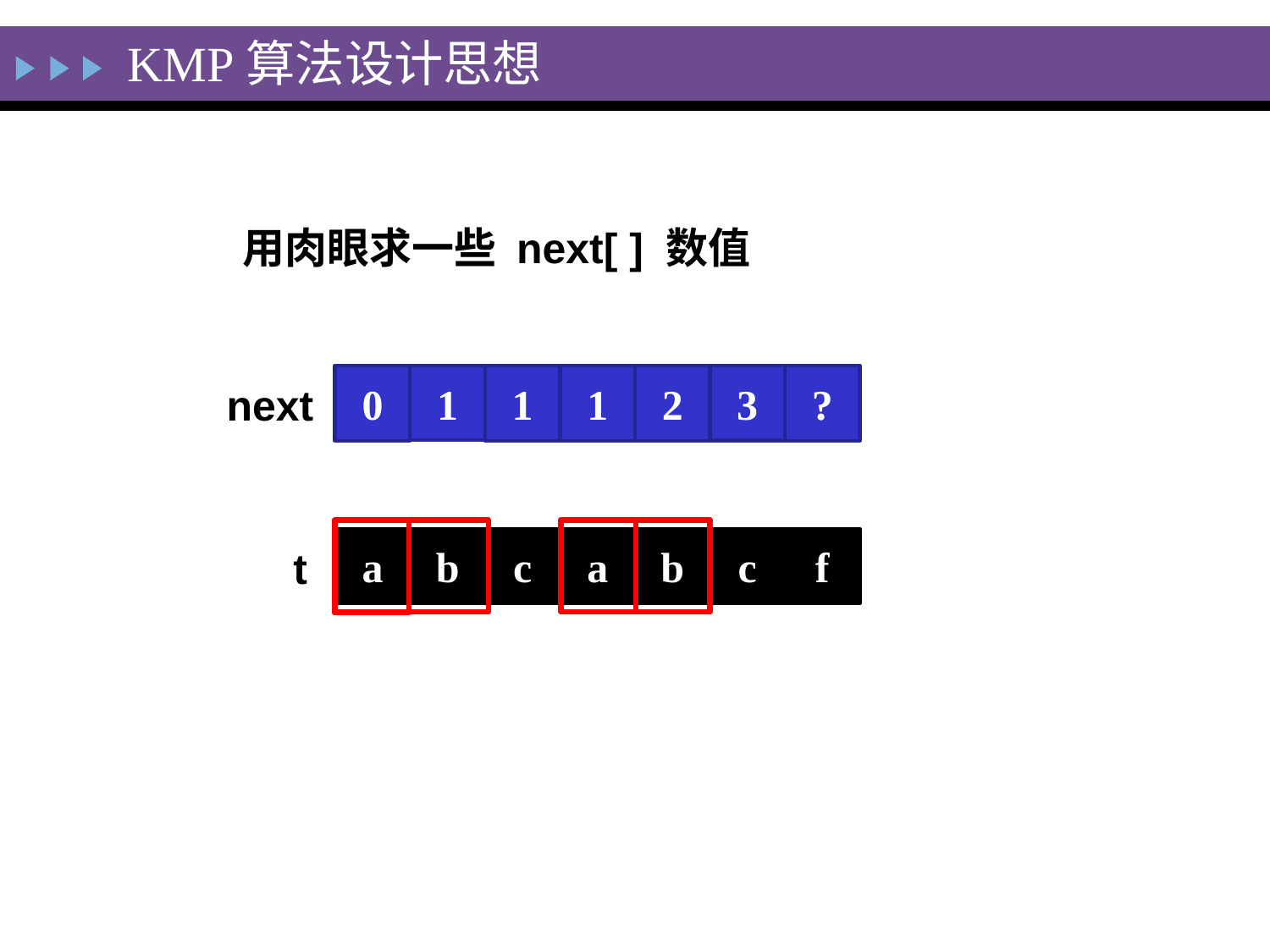

KMP算法设计思想
用肉眼求一些 next[ ] 数值
1
3
0
?
1
?
1
?
2
?
?
next

a
b
c
a
b
c
f
t